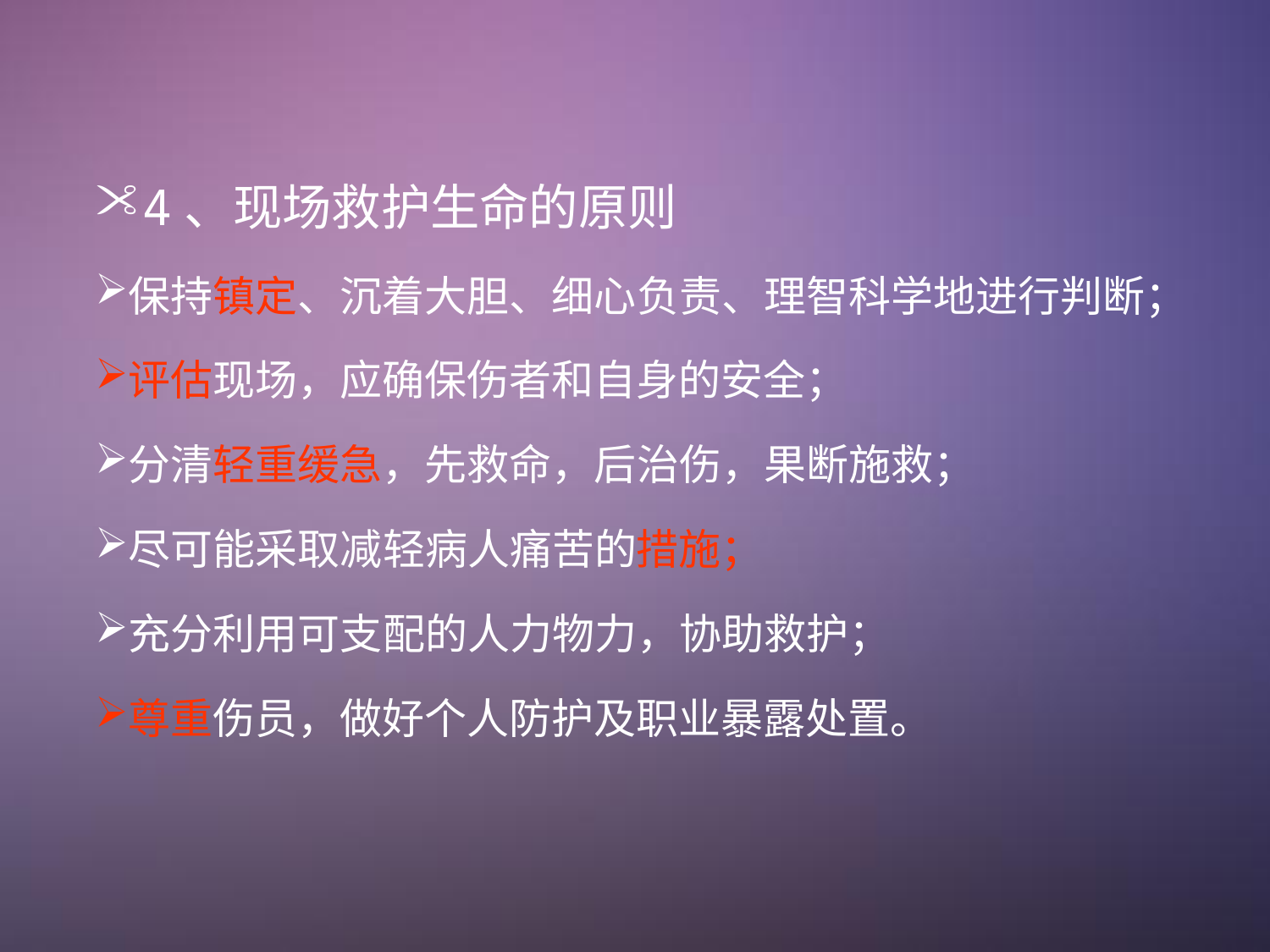

4、现场救护生命的原则
保持镇定、沉着大胆、细心负责、理智科学地进行判断；
评估现场，应确保伤者和自身的安全；
分清轻重缓急，先救命，后治伤，果断施救；
尽可能采取减轻病人痛苦的措施；
充分利用可支配的人力物力，协助救护；
尊重伤员，做好个人防护及职业暴露处置。